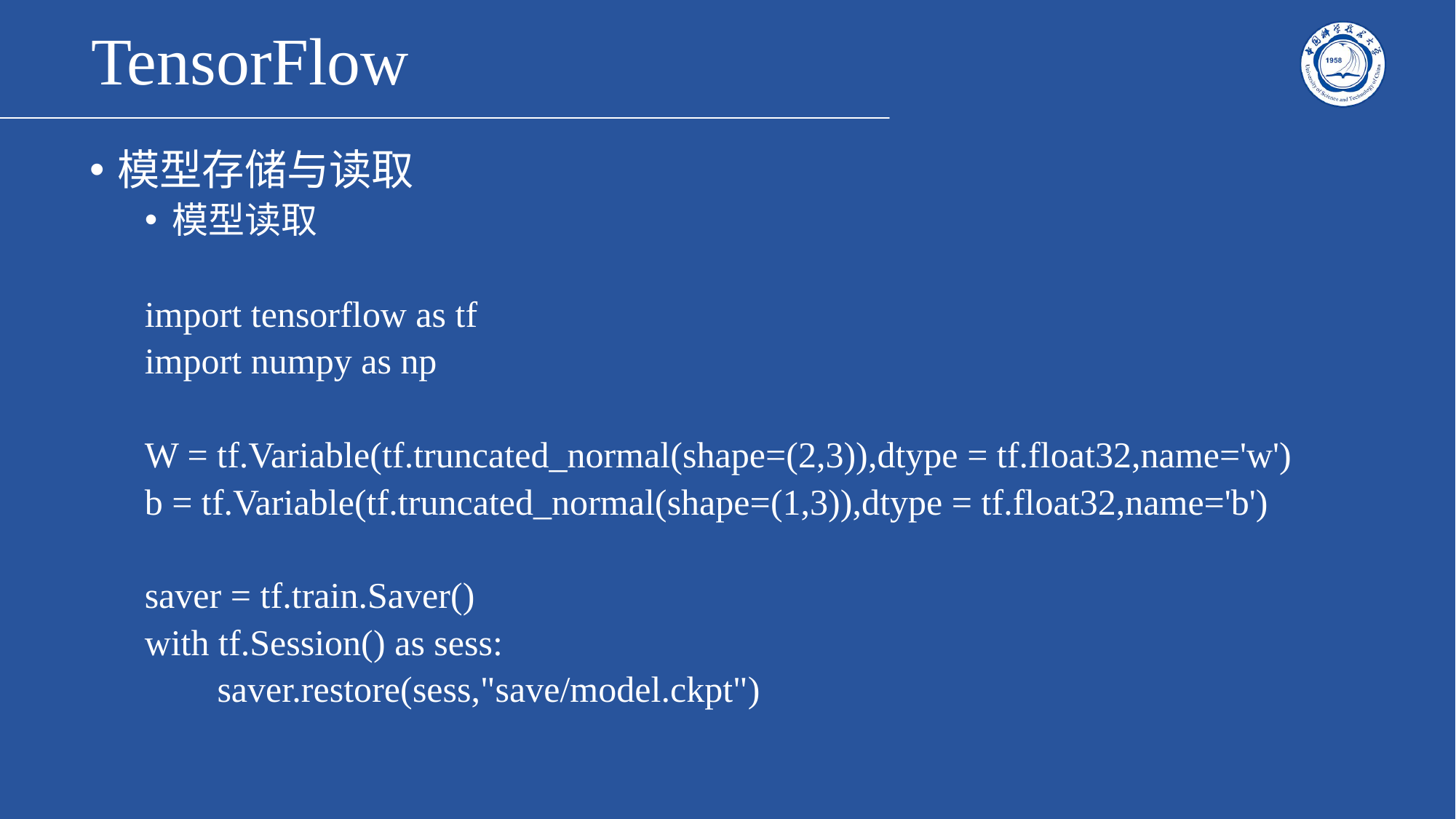

# TensorFlow
44
模型存储与读取
模型读取

import tensorflow as tf
import numpy as np

W = tf.Variable(tf.truncated_normal(shape=(2,3)),dtype = tf.float32,name='w')
b = tf.Variable(tf.truncated_normal(shape=(1,3)),dtype = tf.float32,name='b')

saver = tf.train.Saver()
with tf.Session() as sess:
        saver.restore(sess,"save/model.ckpt")